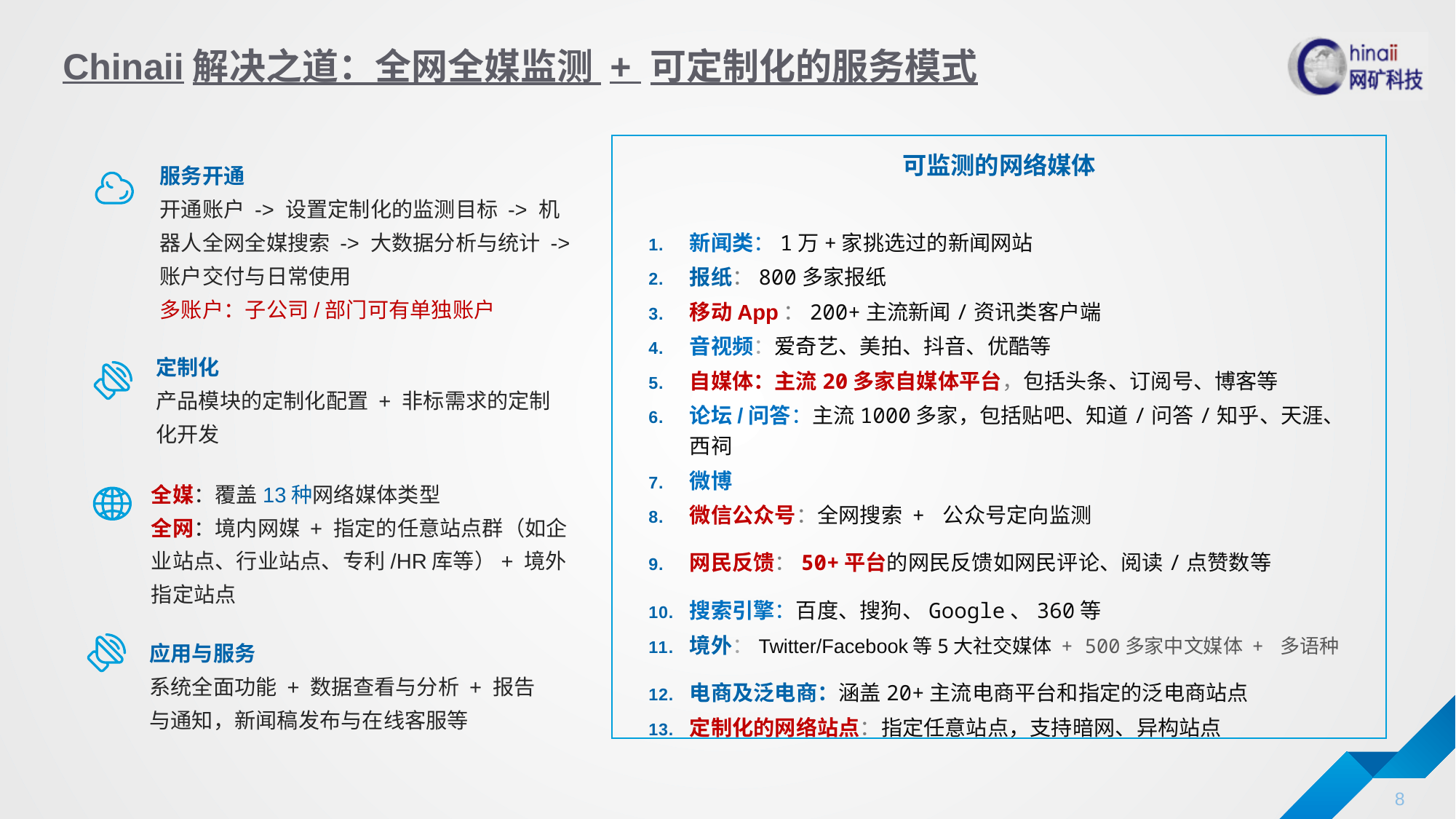

# Chinaii解决之道：全网全媒监测 + 可定制化的服务模式
可监测的网络媒体

服务开通
开通账户 -> 设置定制化的监测目标 -> 机器人全网全媒搜索 -> 大数据分析与统计 -> 账户交付与日常使用
多账户：子公司/部门可有单独账户

新闻类：1万+家挑选过的新闻网站
报纸：800多家报纸
移动App：200+主流新闻/资讯类客户端
音视频：爱奇艺、美拍、抖音、优酷等
自媒体：主流20多家自媒体平台，包括头条、订阅号、博客等
论坛/问答：主流1000多家，包括贴吧、知道/问答/知乎、天涯、西祠
微博
微信公众号：全网搜索 + 公众号定向监测

网民反馈：50+平台的网民反馈如网民评论、阅读/点赞数等

搜索引擎：百度、搜狗、Google、360等
境外：Twitter/Facebook等5大社交媒体 + 500多家中文媒体 + 多语种

电商及泛电商：涵盖20+主流电商平台和指定的泛电商站点
定制化的网络站点：指定任意站点，支持暗网、异构站点
定制化
产品模块的定制化配置 + 非标需求的定制化开发

全媒：覆盖13种网络媒体类型
全网：境内网媒 + 指定的任意站点群（如企业站点、行业站点、专利/HR库等）+ 境外指定站点

应用与服务
系统全面功能 + 数据查看与分析 + 报告与通知，新闻稿发布与在线客服等

8